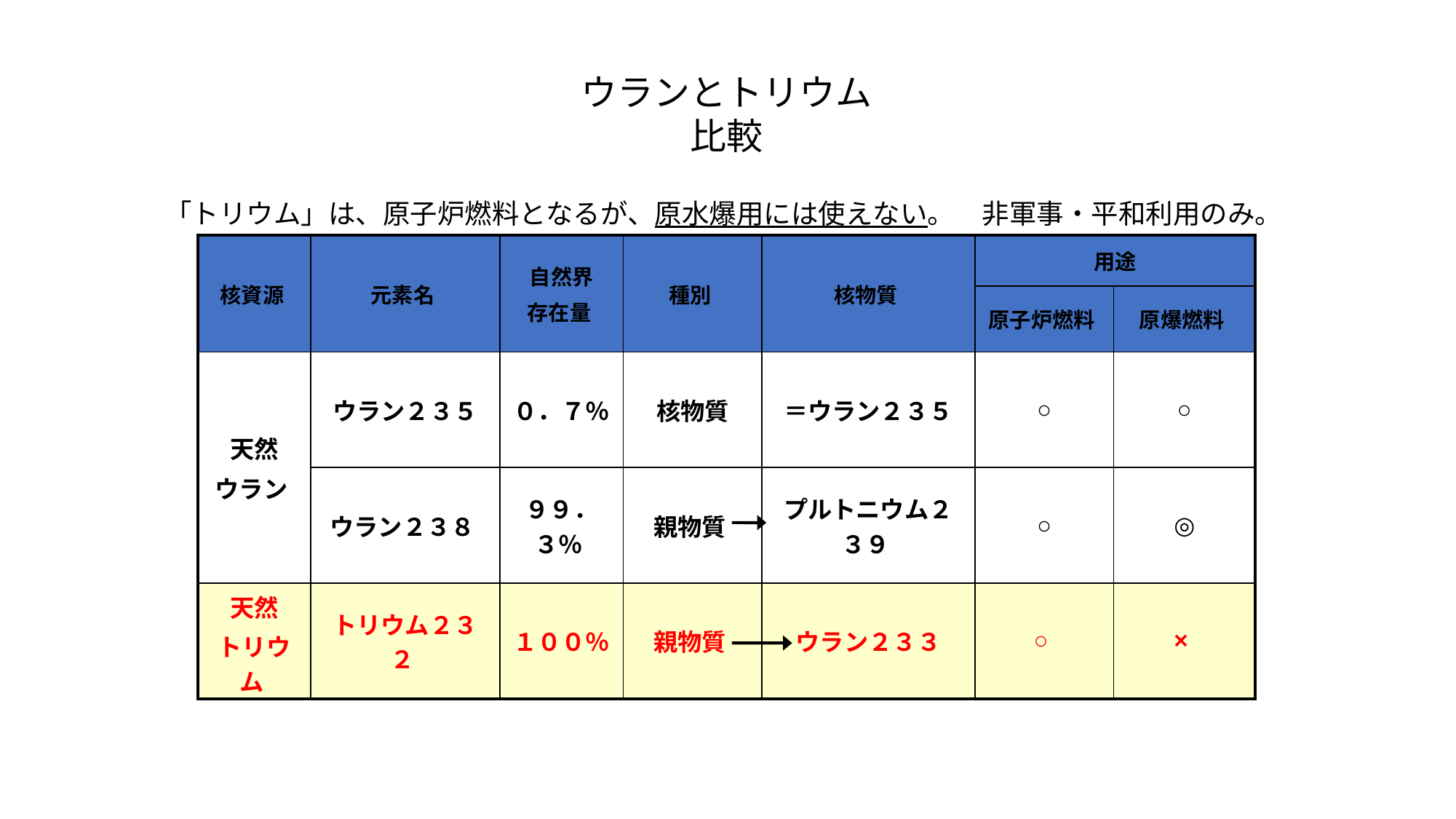

ウランとトリウム
比較
「トリウム」は、原子炉燃料となるが、原水爆用には使えない。　非軍事・平和利用のみ。
| 核資源 | 元素名 | 自然界 存在量 | 種別 | 核物質 | 用途 |  |
| --- | --- | --- | --- | --- | --- | --- |
|  |  |  |  |  | 原子炉燃料 | 原爆燃料 |
| 天然 ウラン | ウラン２３５ | ０．７％ | 核物質 | ＝ウラン２３５ | ○ | ○ |
|  | ウラン２３８ | ９９．３％ | 親物質 | プルトニウム２３９ | ○ | ◎ |
| 天然 トリウム | トリウム２３２ | １００％ | 親物質 | ウラン２３３ | ○ | × |